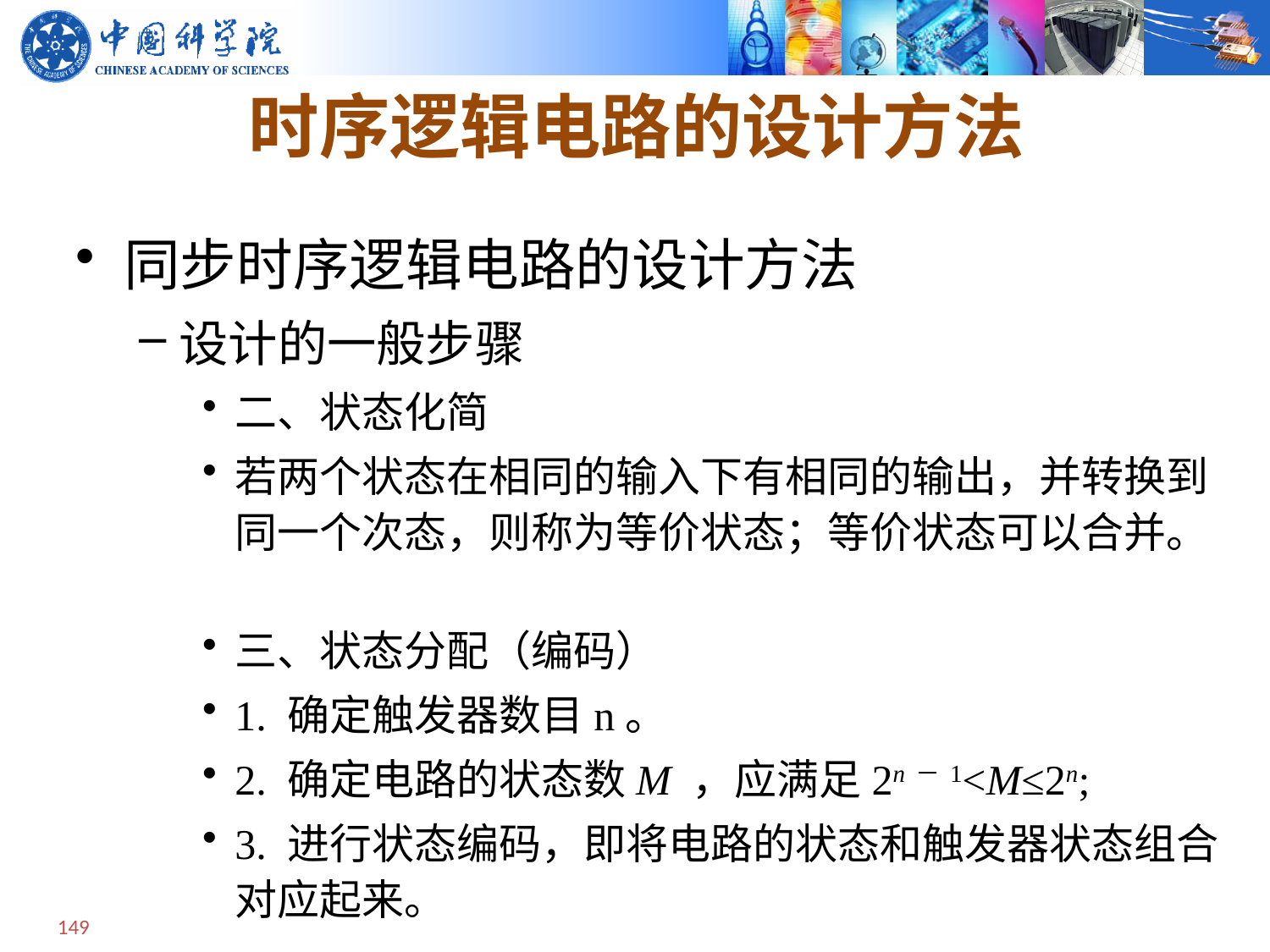

# 时序逻辑电路的设计方法
同步时序逻辑电路的设计方法
设计的一般步骤
二、状态化简
若两个状态在相同的输入下有相同的输出，并转换到同一个次态，则称为等价状态；等价状态可以合并。

三、状态分配（编码）
1. 确定触发器数目n。
2. 确定电路的状态数M ，应满足2n－1<M≤2n;
3. 进行状态编码，即将电路的状态和触发器状态组合对应起来。